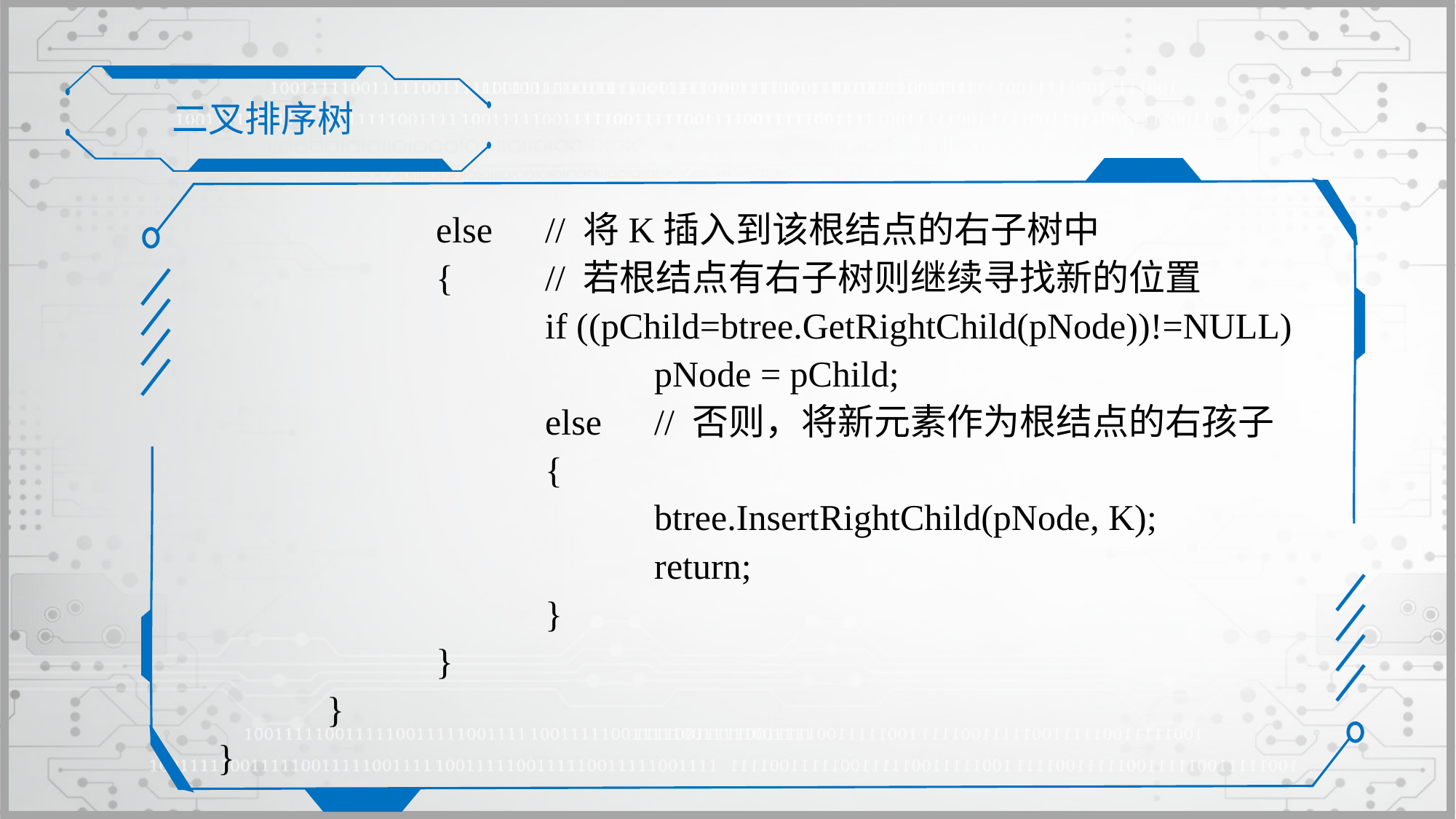

二叉排序树

		else	// 将K插入到该根结点的右子树中
		{	// 若根结点有右子树则继续寻找新的位置
			if ((pChild=btree.GetRightChild(pNode))!=NULL)
				pNode = pChild;
			else	// 否则，将新元素作为根结点的右孩子
			{
				btree.InsertRightChild(pNode, K);
				return;
			}
		}
	}
}